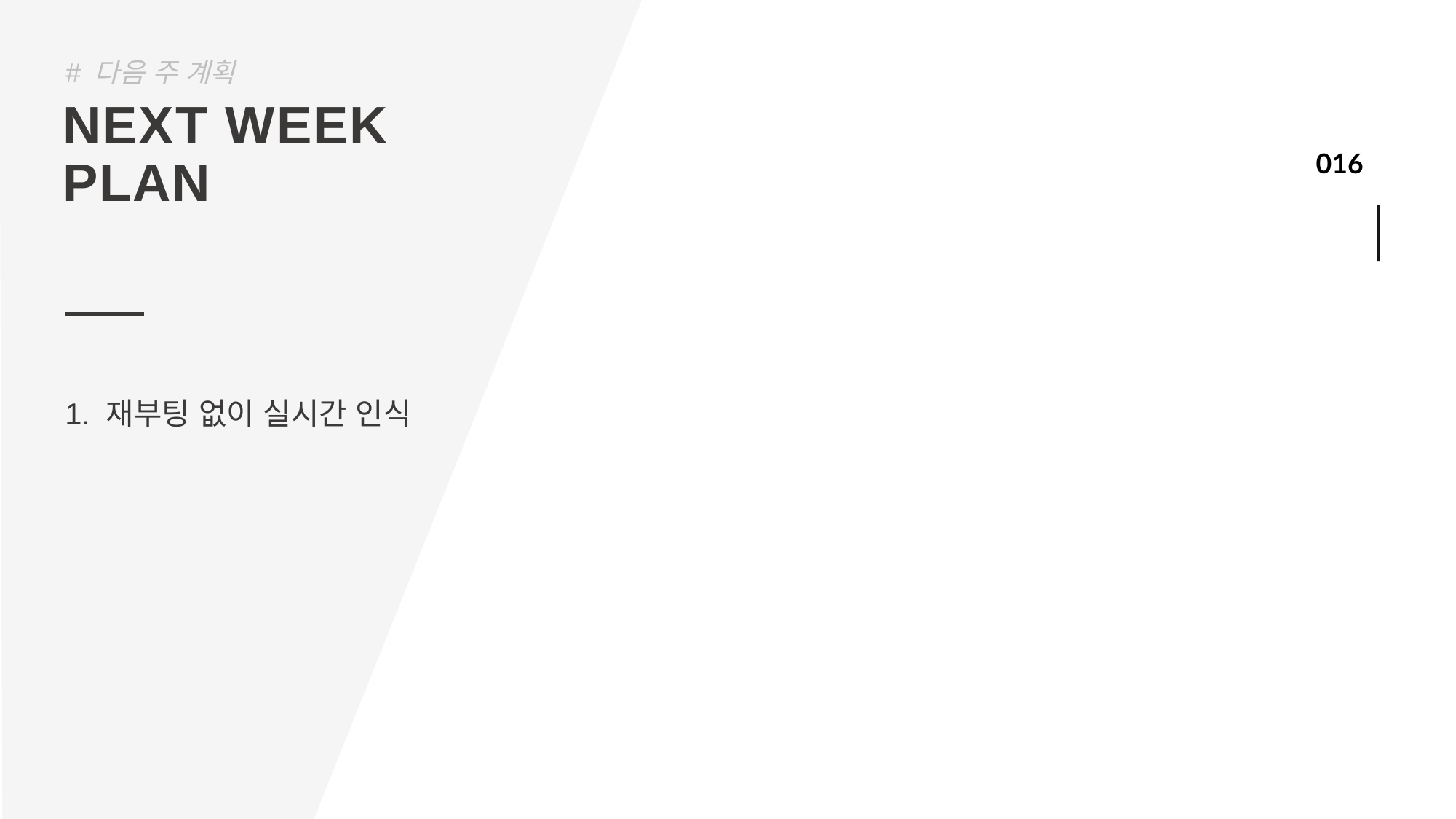

# 다음 주 계획
NEXT WEEK
PLAN
재부팅 없이 실시간 인식